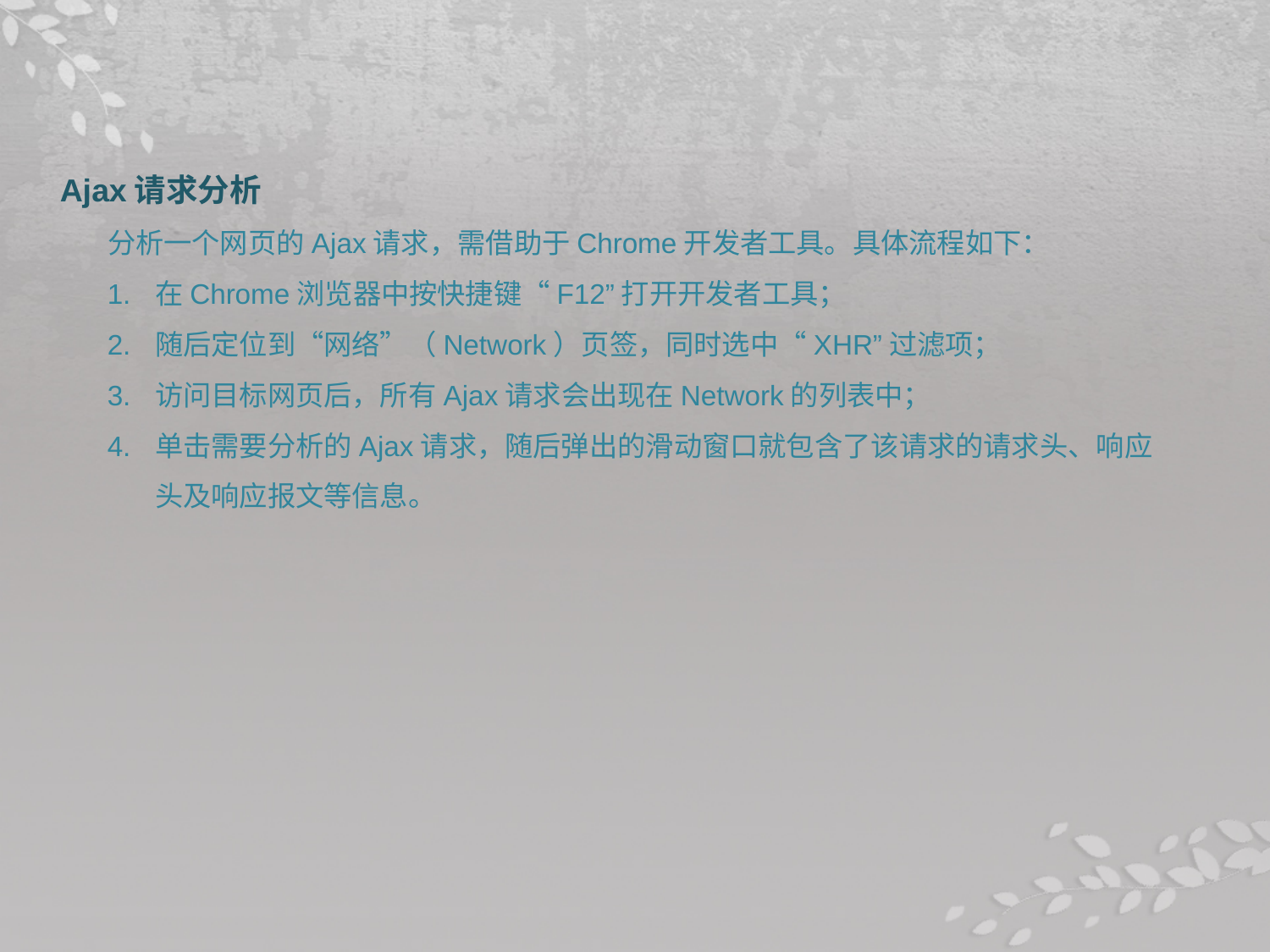

Ajax请求分析
分析一个网页的Ajax请求，需借助于Chrome开发者工具。具体流程如下：
在Chrome浏览器中按快捷键“F12”打开开发者工具；
随后定位到“网络”（Network）页签，同时选中“XHR”过滤项；
访问目标网页后，所有Ajax请求会出现在Network的列表中；
单击需要分析的Ajax请求，随后弹出的滑动窗口就包含了该请求的请求头、响应头及响应报文等信息。